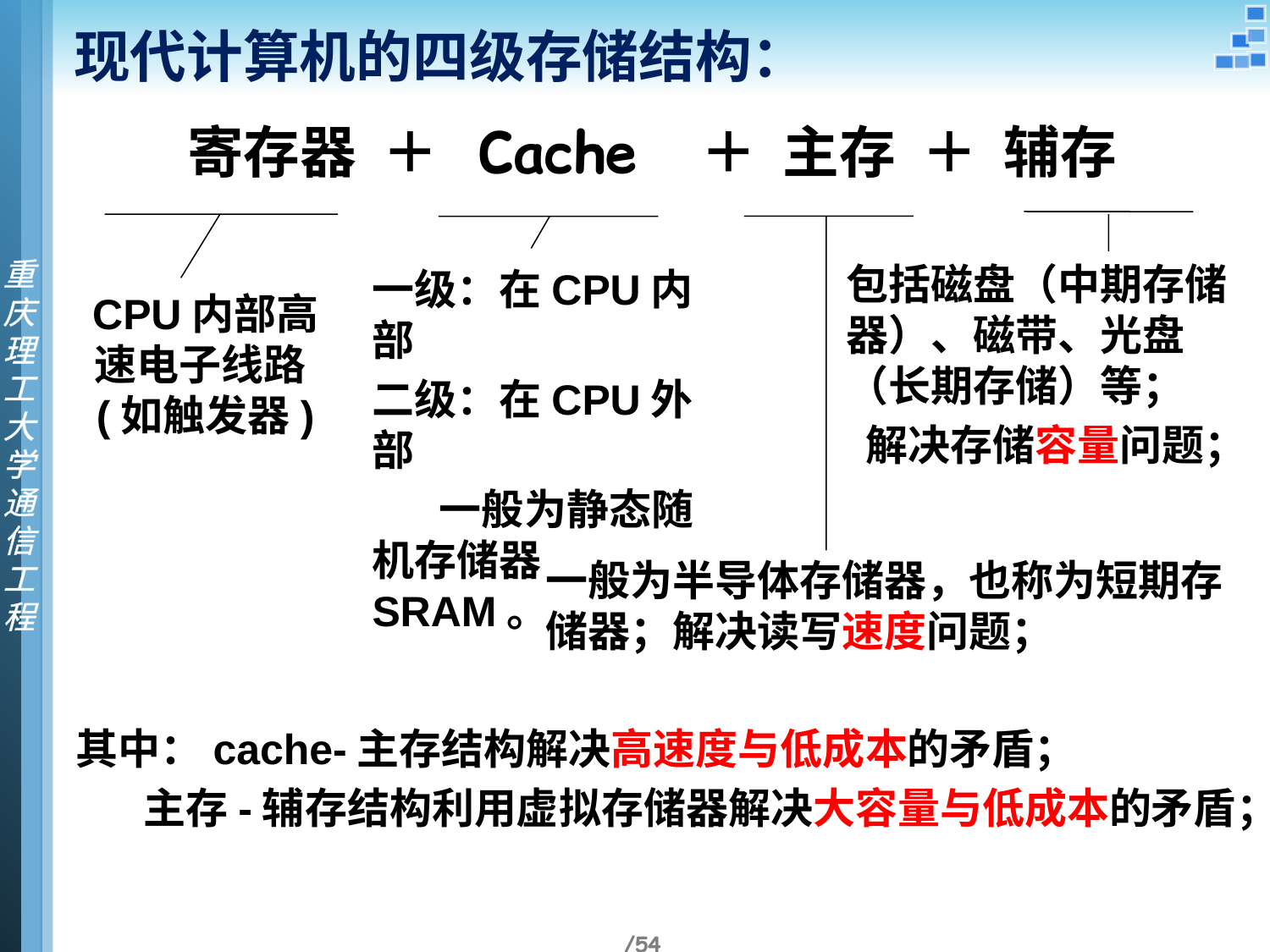

# 现代计算机的四级存储结构：
寄存器  ＋  Cache  ＋  主存  ＋  辅存

包括磁盘（中期存储器）、磁带、光盘（长期存储）等；
 解决存储容量问题；

CPU内部高速电子线路(如触发器)

一般为半导体存储器，也称为短期存储器；解决读写速度问题；

一级：在CPU内部
二级：在CPU外部
      一般为静态随机存储器SRAM。
其中：cache-主存结构解决高速度与低成本的矛盾；
      主存-辅存结构利用虚拟存储器解决大容量与低成本的矛盾；

23
/54